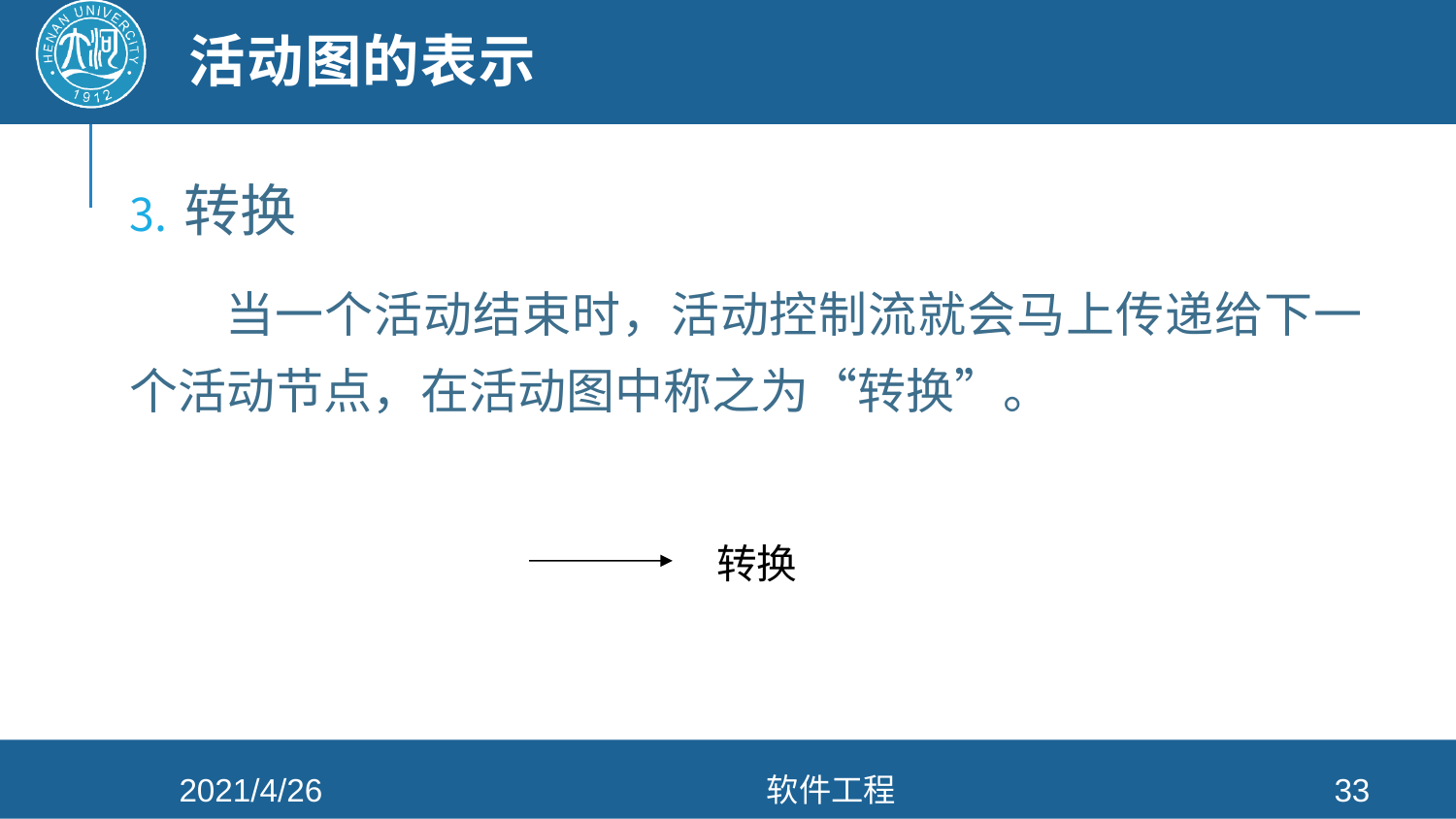

# 活动图的表示
转换
       当一个活动结束时，活动控制流就会马上传递给下一个活动节点，在活动图中称之为“转换”。
转换

2021/4/26
软件工程
33